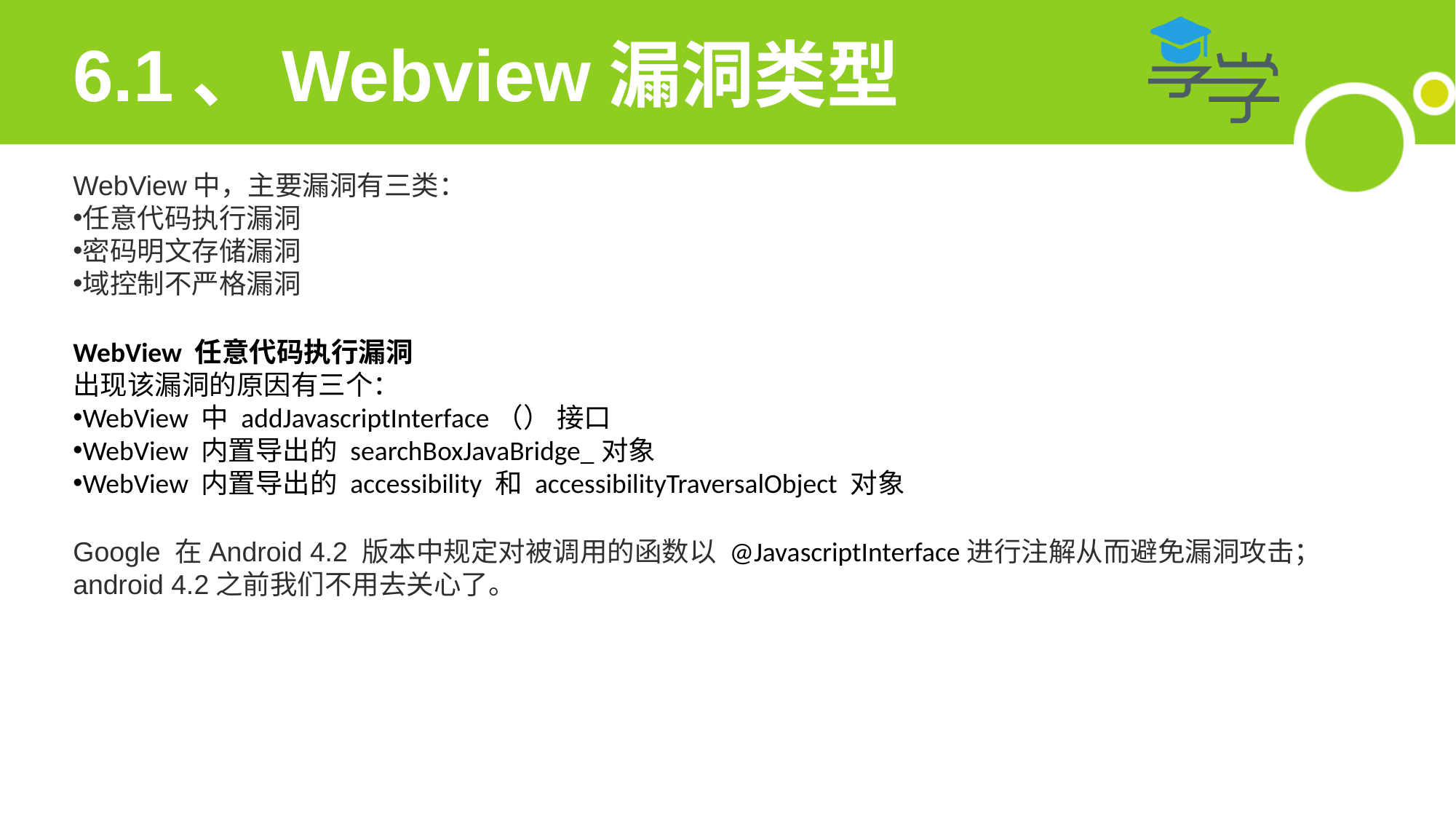

6.1、Webview漏洞类型

WebView中，主要漏洞有三类：
任意代码执行漏洞
密码明文存储漏洞
域控制不严格漏洞
WebView 任意代码执行漏洞
出现该漏洞的原因有三个：
WebView 中 addJavascriptInterface（） 接口
WebView 内置导出的 searchBoxJavaBridge_对象
WebView 内置导出的 accessibility 和 accessibilityTraversalObject 对象
Google 在Android 4.2 版本中规定对被调用的函数以 @JavascriptInterface进行注解从而避免漏洞攻击；android 4.2之前我们不用去关心了。